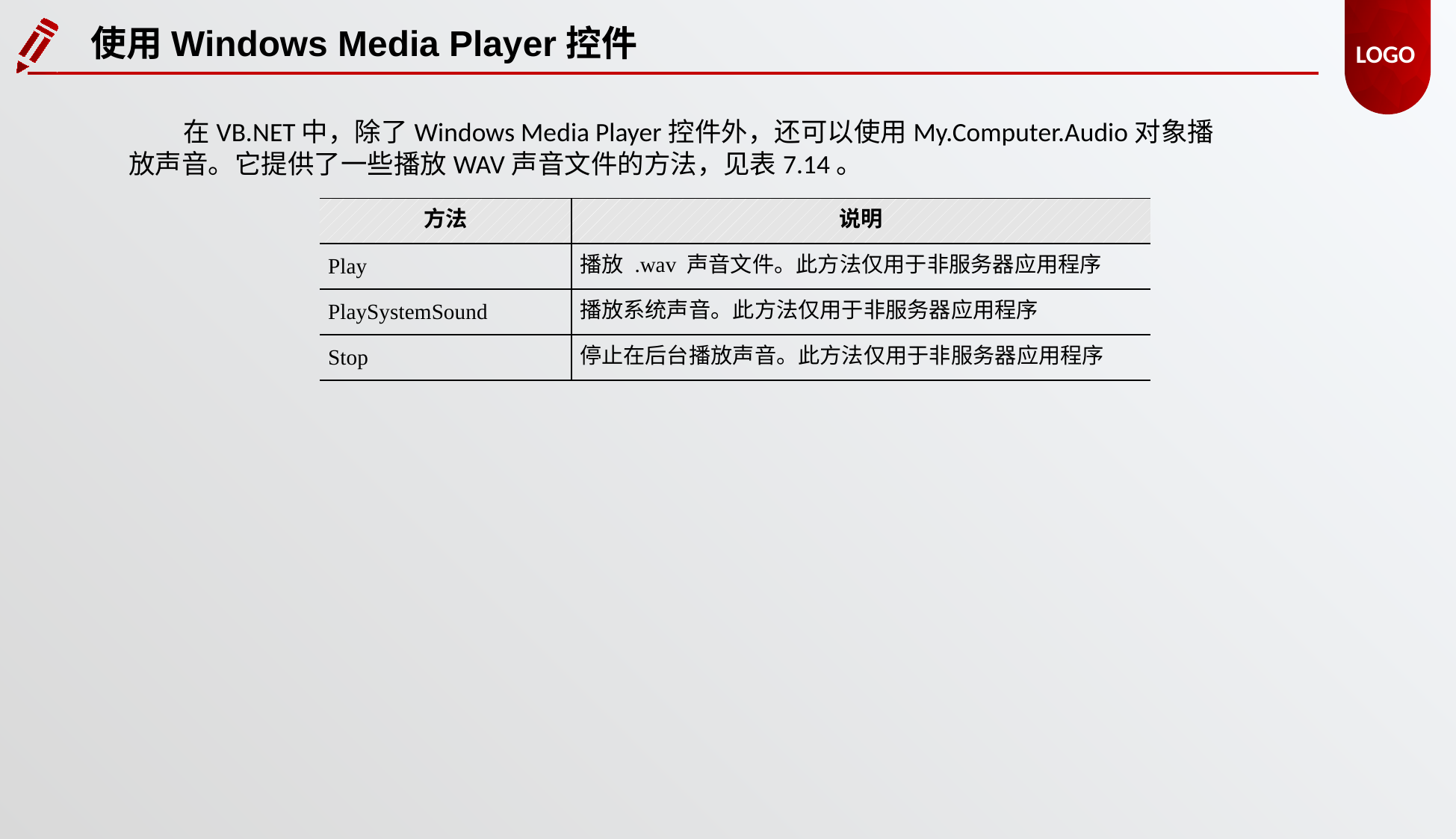

使用Windows Media Player控件
在VB.NET中，除了Windows Media Player控件外，还可以使用My.Computer.Audio对象播放声音。它提供了一些播放WAV声音文件的方法，见表7.14。
| 方法 | 说明 |
| --- | --- |
| Play | 播放 .wav 声音文件。此方法仅用于非服务器应用程序 |
| PlaySystemSound | 播放系统声音。此方法仅用于非服务器应用程序 |
| Stop | 停止在后台播放声音。此方法仅用于非服务器应用程序 |